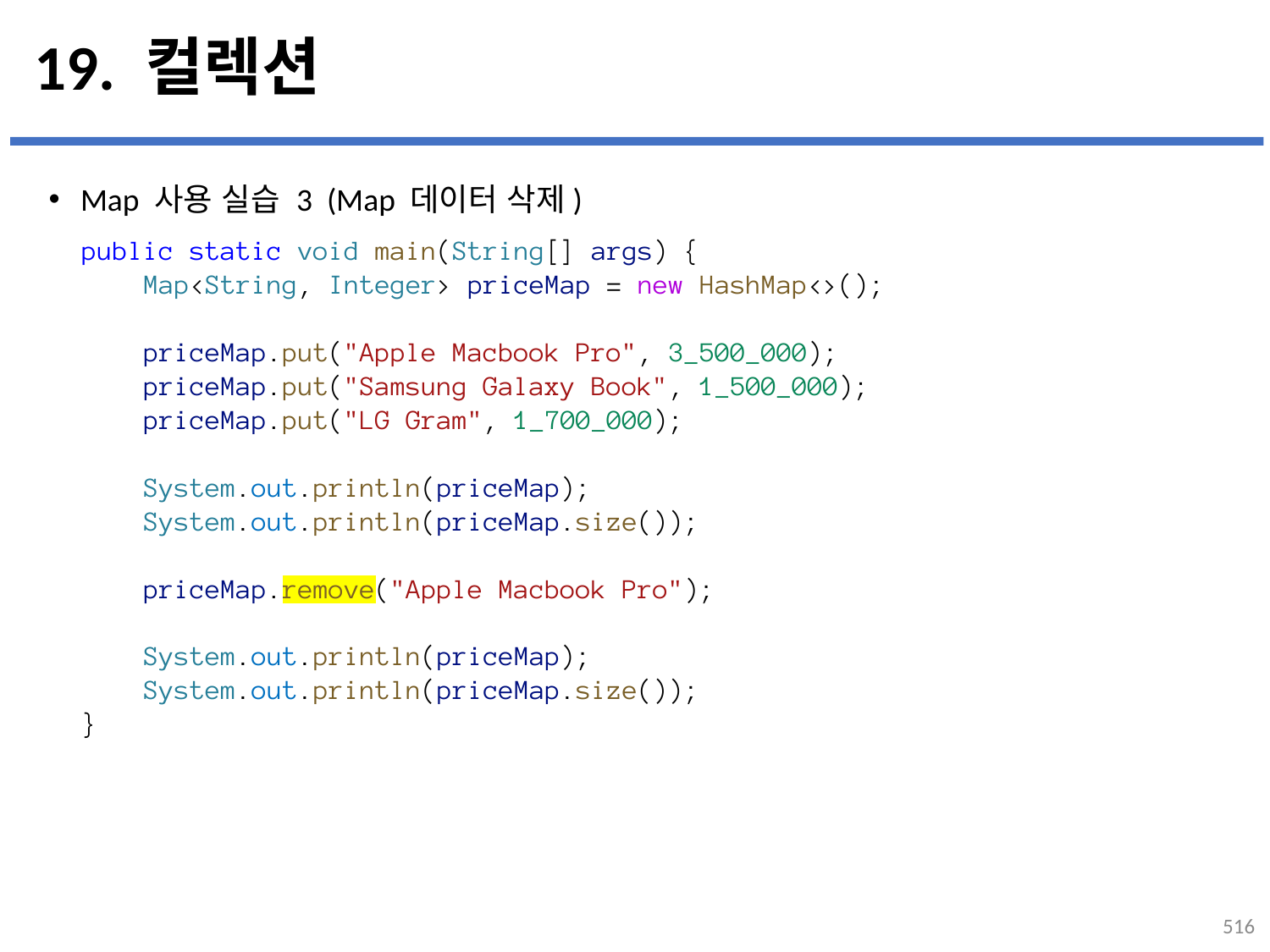

# 19. 컬렉션
Map 사용 실습 3  (Map 데이터 삭제)
public static void main(String[] args) {
    Map<String, Integer> priceMap = new HashMap<>();

    priceMap.put("Apple Macbook Pro", 3_500_000);
    priceMap.put("Samsung Galaxy Book", 1_500_000);
    priceMap.put("LG Gram", 1_700_000);
    System.out.println(priceMap);
    System.out.println(priceMap.size());
    priceMap.remove("Apple Macbook Pro");

    System.out.println(priceMap);
    System.out.println(priceMap.size());
}
516